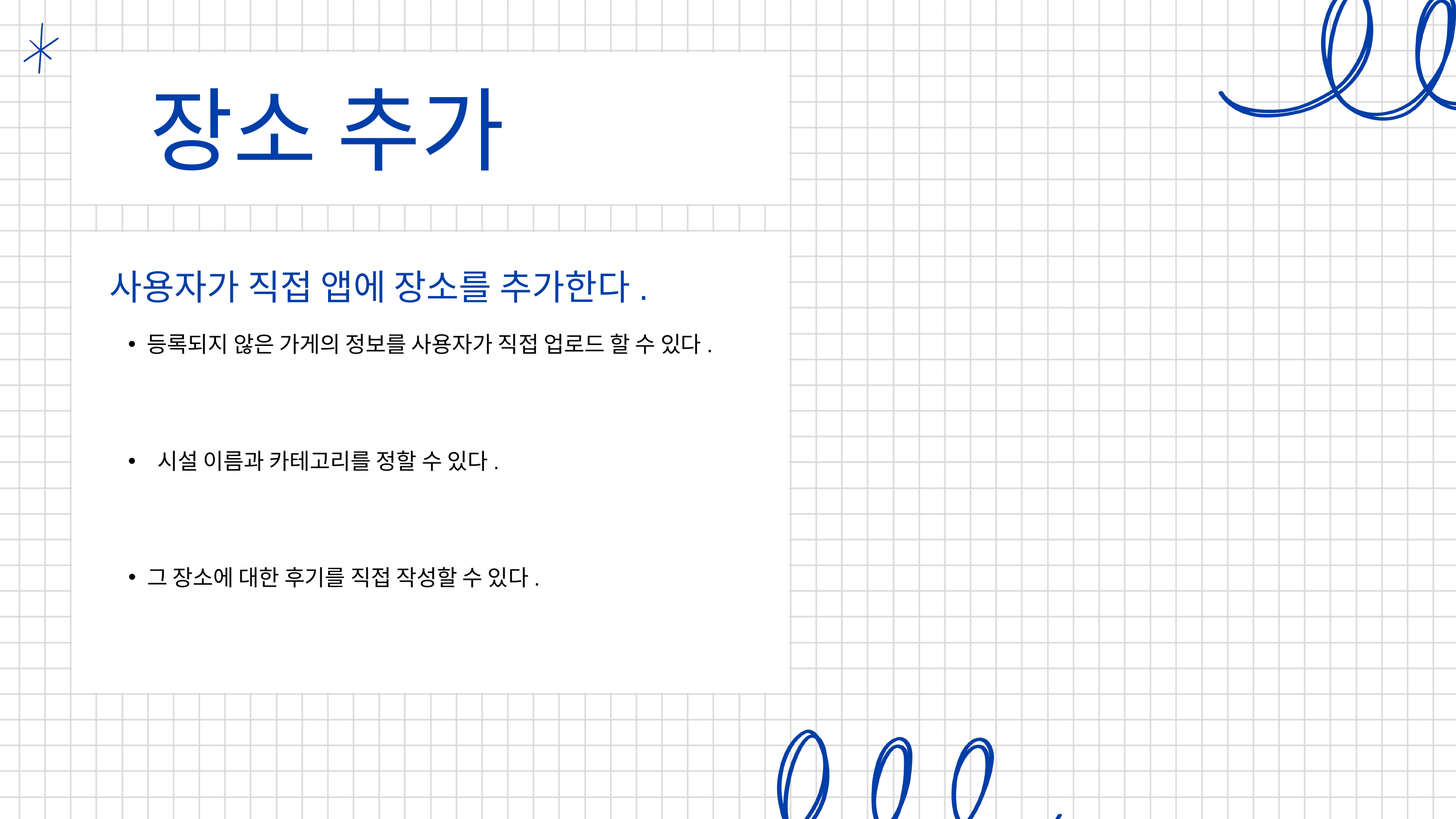

장소 추가

사용자가 직접 앱에 장소를 추가한다.
등록되지 않은 가게의 정보를 사용자가 직접 업로드 할 수 있다.
 시설 이름과 카테고리를 정할 수 있다.
그 장소에 대한 후기를 직접 작성할 수 있다.